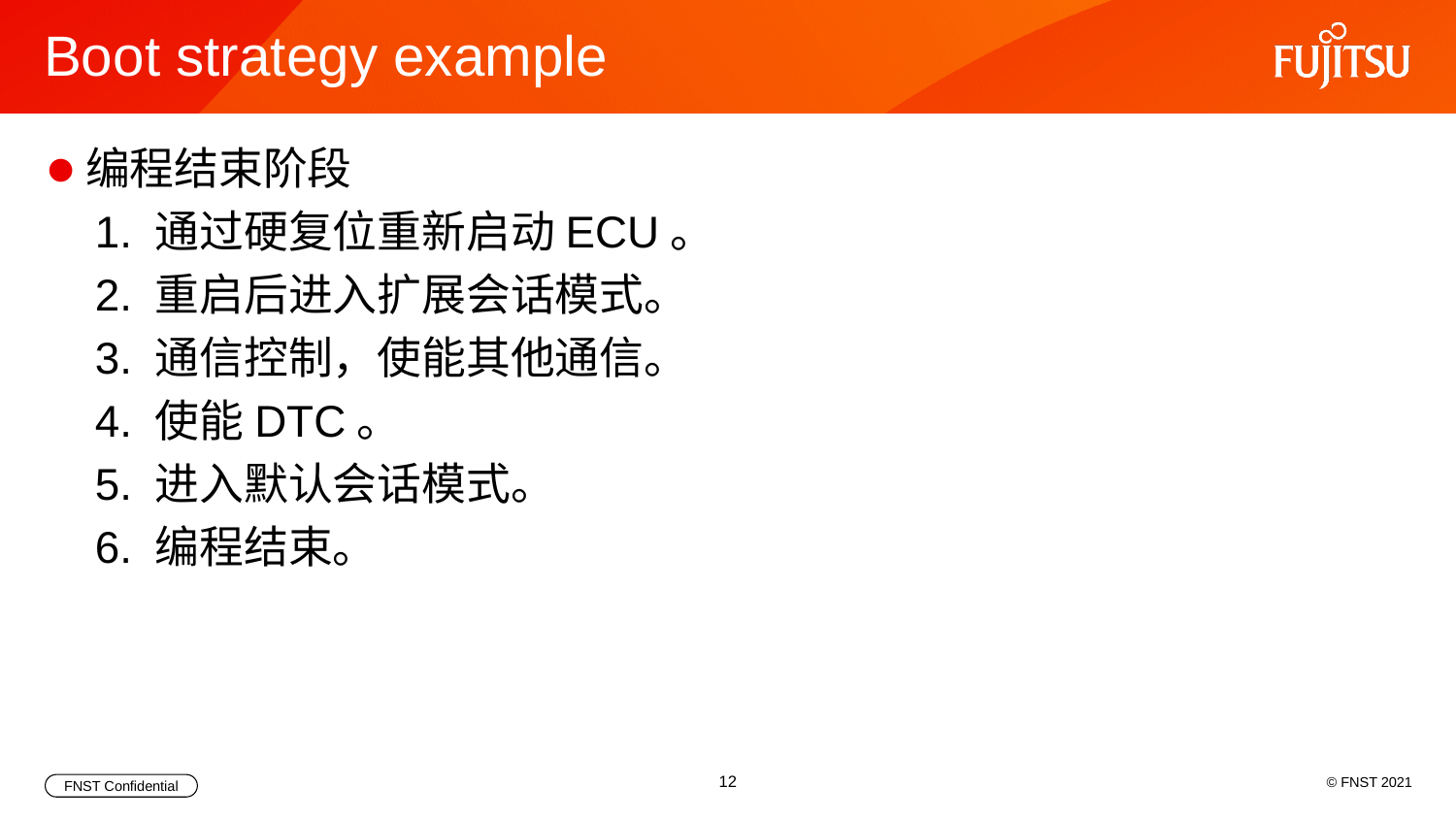

# Boot strategy example
编程结束阶段
    1. 通过硬复位重新启动ECU。
    2. 重启后进入扩展会话模式。
    3. 通信控制，使能其他通信。
    4. 使能DTC。
    5. 进入默认会话模式。
    6. 编程结束。